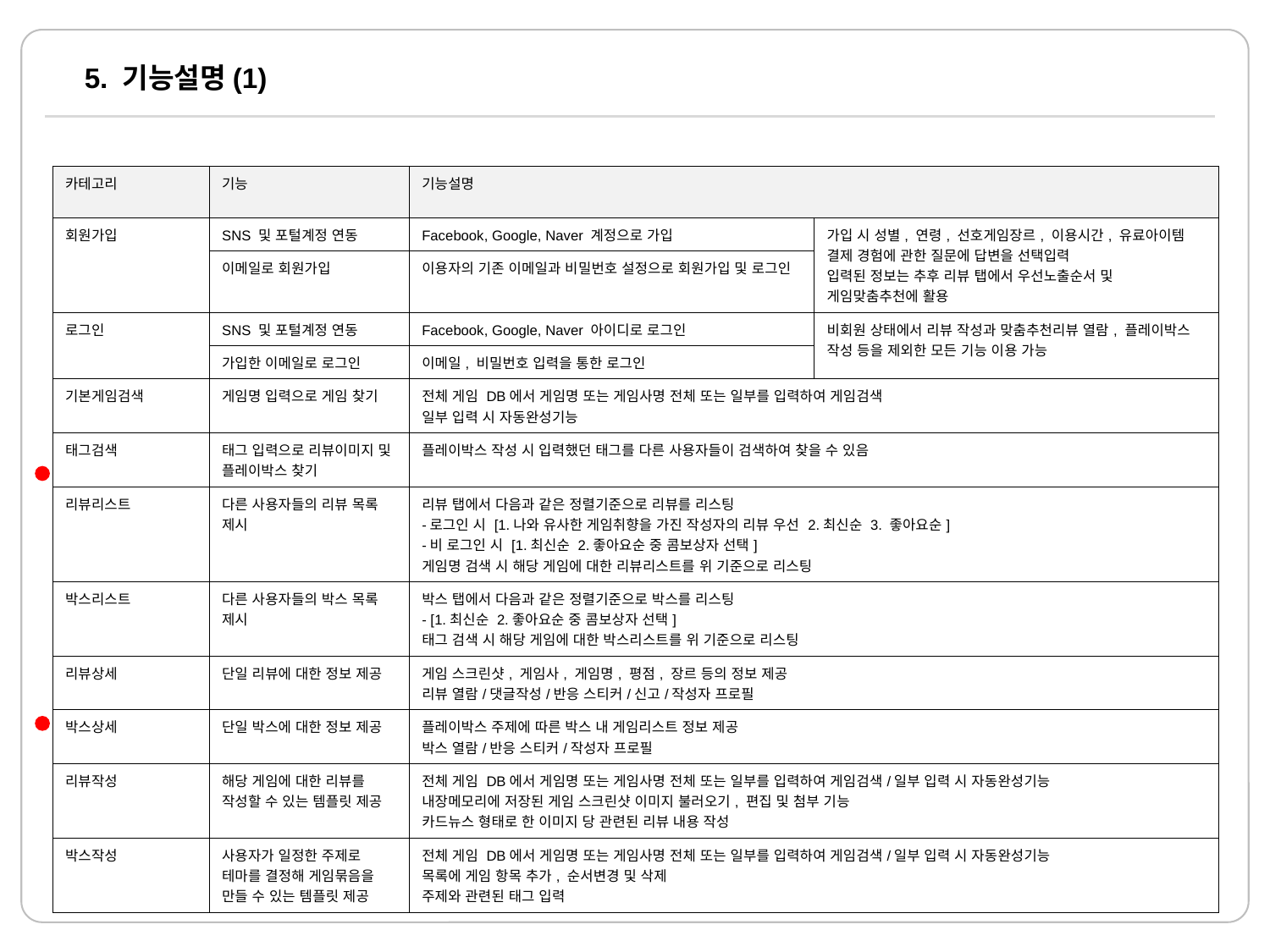

# 5. 기능설명(1)
| 카테고리 | 기능 | 기능설명 |  |
| --- | --- | --- | --- |
| 회원가입 | SNS 및 포털계정 연동 | Facebook, Google, Naver 계정으로 가입 | 가입 시 성별, 연령, 선호게임장르, 이용시간, 유료아이템 결제 경험에 관한 질문에 답변을 선택입력 입력된 정보는 추후 리뷰 탭에서 우선노출순서 및 게임맞춤추천에 활용 |
|  | 이메일로 회원가입 | 이용자의 기존 이메일과 비밀번호 설정으로 회원가입 및 로그인 |  |
| 로그인 | SNS 및 포털계정 연동 | Facebook, Google, Naver 아이디로 로그인 | 비회원 상태에서 리뷰 작성과 맞춤추천리뷰 열람, 플레이박스 작성 등을 제외한 모든 기능 이용 가능 |
|  | 가입한 이메일로 로그인 | 이메일, 비밀번호 입력을 통한 로그인 |  |
| 기본게임검색 | 게임명 입력으로 게임 찾기 | 전체 게임 DB에서 게임명 또는 게임사명 전체 또는 일부를 입력하여 게임검색 일부 입력 시 자동완성기능 |  |
| 태그검색 | 태그 입력으로 리뷰이미지 및 플레이박스 찾기 | 플레이박스 작성 시 입력했던 태그를 다른 사용자들이 검색하여 찾을 수 있음 |  |
| 리뷰리스트 | 다른 사용자들의 리뷰 목록 제시 | 리뷰 탭에서 다음과 같은 정렬기준으로 리뷰를 리스팅 -로그인 시 [1.나와 유사한 게임취향을 가진 작성자의 리뷰 우선 2.최신순 3. 좋아요순] -비 로그인 시 [1.최신순 2.좋아요순 중 콤보상자 선택] 게임명 검색 시 해당 게임에 대한 리뷰리스트를 위 기준으로 리스팅 |  |
| 박스리스트 | 다른 사용자들의 박스 목록 제시 | 박스 탭에서 다음과 같은 정렬기준으로 박스를 리스팅 - [1.최신순 2.좋아요순 중 콤보상자 선택] 태그 검색 시 해당 게임에 대한 박스리스트를 위 기준으로 리스팅 |  |
| 리뷰상세 | 단일 리뷰에 대한 정보 제공 | 게임 스크린샷, 게임사, 게임명, 평점, 장르 등의 정보 제공 리뷰 열람/댓글작성/반응 스티커/신고/작성자 프로필 |  |
| 박스상세 | 단일 박스에 대한 정보 제공 | 플레이박스 주제에 따른 박스 내 게임리스트 정보 제공 박스 열람/반응 스티커/작성자 프로필 |  |
| 리뷰작성 | 해당 게임에 대한 리뷰를 작성할 수 있는 템플릿 제공 | 전체 게임 DB에서 게임명 또는 게임사명 전체 또는 일부를 입력하여 게임검색/일부 입력 시 자동완성기능 내장메모리에 저장된 게임 스크린샷 이미지 불러오기, 편집 및 첨부 기능 카드뉴스 형태로 한 이미지 당 관련된 리뷰 내용 작성 |  |
| 박스작성 | 사용자가 일정한 주제로 테마를 결정해 게임묶음을 만들 수 있는 템플릿 제공 | 전체 게임 DB에서 게임명 또는 게임사명 전체 또는 일부를 입력하여 게임검색/일부 입력 시 자동완성기능 목록에 게임 항목 추가, 순서변경 및 삭제 주제와 관련된 태그 입력 |  |